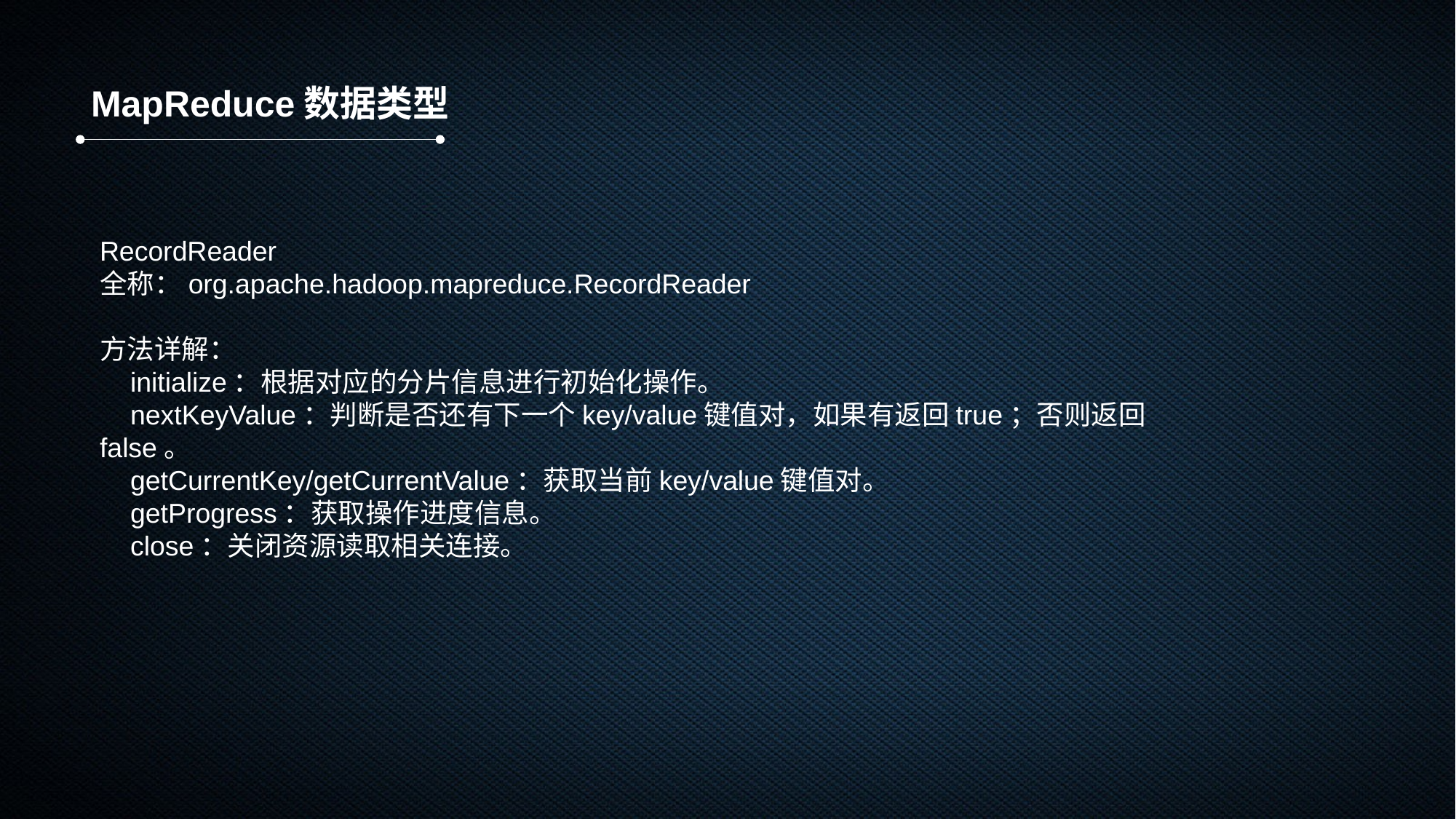

MapReduce数据类型
RecordReader
全称：org.apache.hadoop.mapreduce.RecordReader

方法详解：
    initialize：根据对应的分片信息进行初始化操作。
    nextKeyValue：判断是否还有下一个key/value键值对，如果有返回true；否则返回false。
    getCurrentKey/getCurrentValue：获取当前key/value键值对。
    getProgress：获取操作进度信息。
    close：关闭资源读取相关连接。